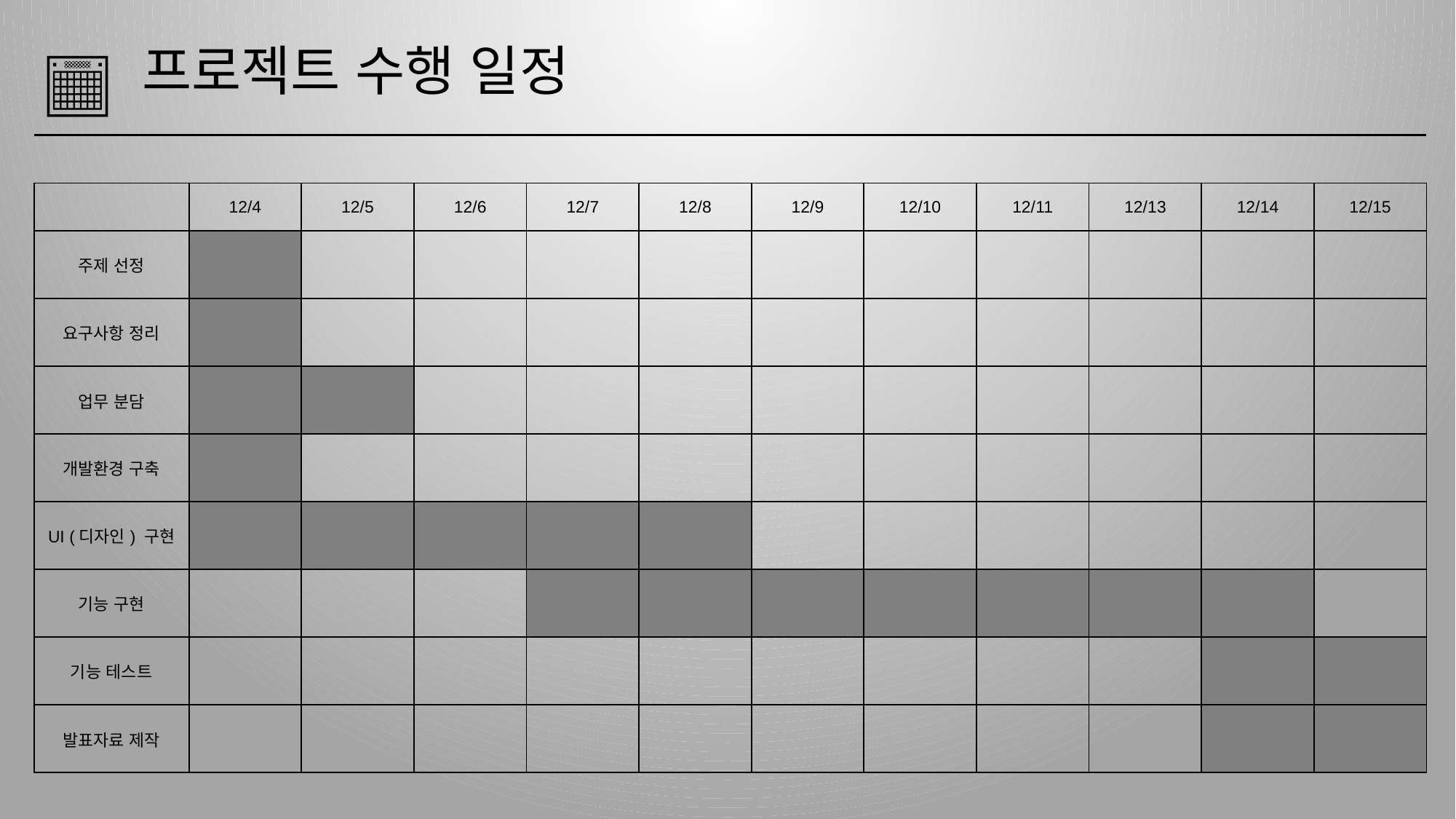

프로젝트 수행 일정
📅
|  | 12/4 | 12/5 | 12/6 | 12/7 | 12/8 | 12/9 | 12/10 | 12/11 | 12/13 | 12/14 | 12/15 |
| --- | --- | --- | --- | --- | --- | --- | --- | --- | --- | --- | --- |
| 주제 선정 |  |  |  |  |  |  |  |  |  |  |  |
| 요구사항 정리 |  |  |  |  |  |  |  |  |  |  |  |
| 업무 분담 |  |  |  |  |  |  |  |  |  |  |  |
| 개발환경 구축 |  |  |  |  |  |  |  |  |  |  |  |
| UI (디자인) 구현 |  |  |  |  |  |  |  |  |  |  |  |
| 기능 구현 |  |  |  |  |  |  |  |  |  |  |  |
| 기능 테스트 |  |  |  |  |  |  |  |  |  |  |  |
| 발표자료 제작 |  |  |  |  |  |  |  |  |  |  |  |